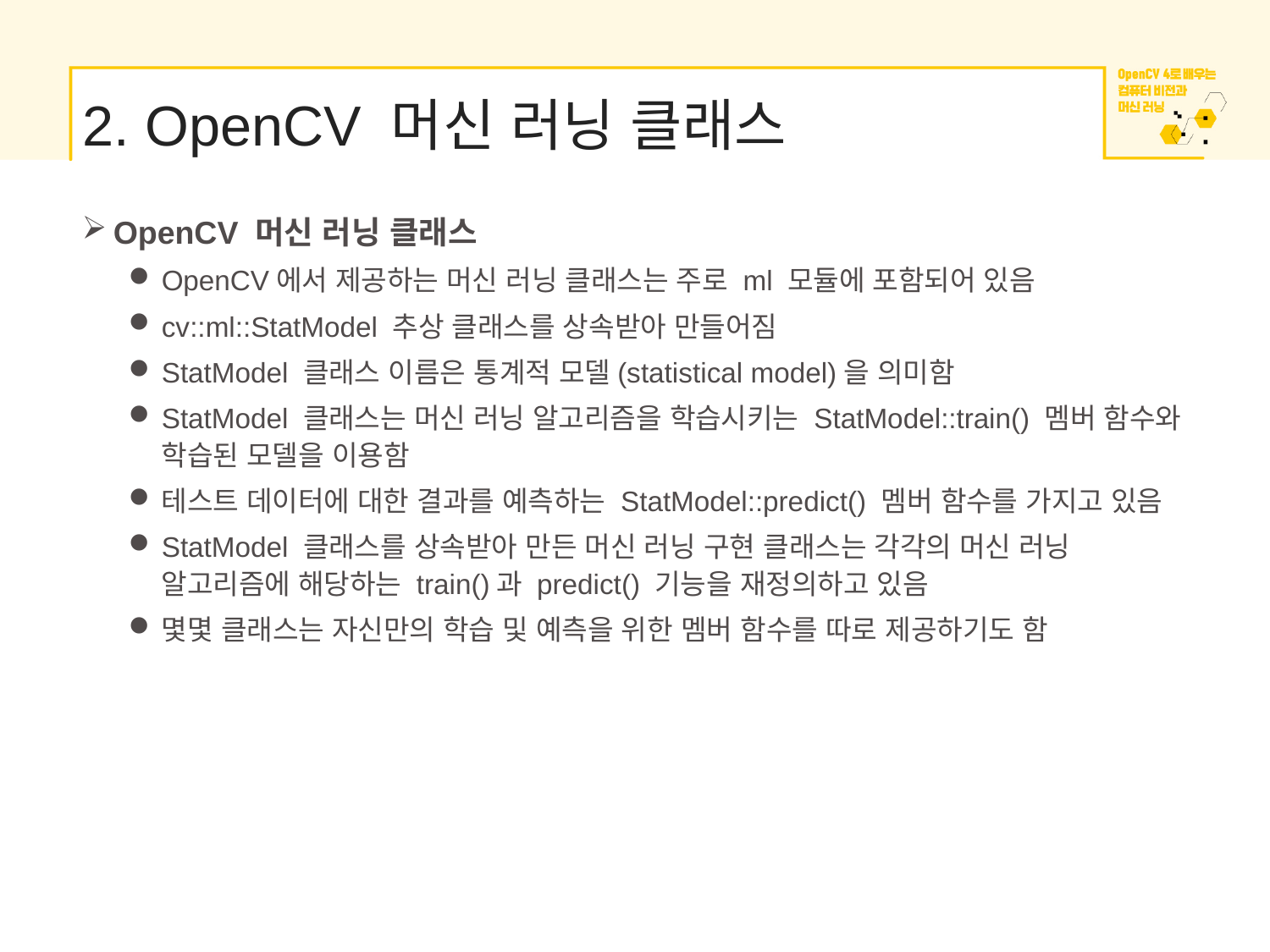

# 2. OpenCV 머신 러닝 클래스
OpenCV 머신 러닝 클래스
OpenCV에서 제공하는 머신 러닝 클래스는 주로 ml 모듈에 포함되어 있음
cv::ml::StatModel 추상 클래스를 상속받아 만들어짐
StatModel 클래스 이름은 통계적 모델(statistical model)을 의미함
StatModel 클래스는 머신 러닝 알고리즘을 학습시키는 StatModel::train() 멤버 함수와 학습된 모델을 이용함
테스트 데이터에 대한 결과를 예측하는 StatModel::predict() 멤버 함수를 가지고 있음
StatModel 클래스를 상속받아 만든 머신 러닝 구현 클래스는 각각의 머신 러닝 알고리즘에 해당하는 train()과 predict() 기능을 재정의하고 있음
몇몇 클래스는 자신만의 학습 및 예측을 위한 멤버 함수를 따로 제공하기도 함